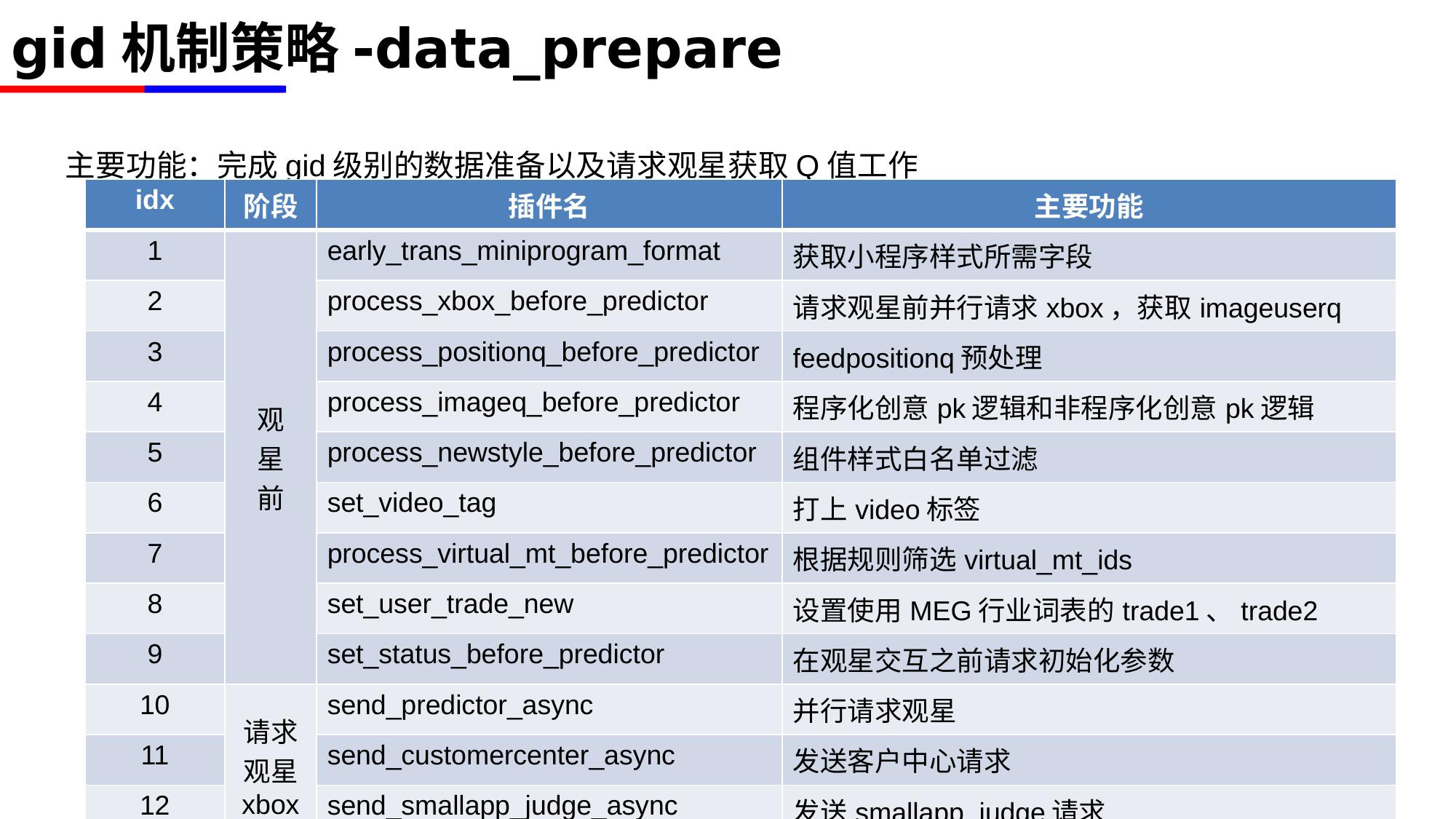

# gid机制策略-data_prepare
主要功能：完成gid级别的数据准备以及请求观星获取Q值工作

| idx | 阶段 | 插件名 | 主要功能 |
| --- | --- | --- | --- |
| 1 | 观 星 前 | early\_trans\_miniprogram\_format | 获取小程序样式所需字段 |
| 2 |  | process\_xbox\_before\_predictor | 请求观星前并行请求xbox，获取imageuserq |
| 3 |  | process\_positionq\_before\_predictor | feedpositionq预处理 |
| 4 |  | process\_imageq\_before\_predictor | 程序化创意pk逻辑和非程序化创意pk逻辑 |
| 5 |  | process\_newstyle\_before\_predictor | 组件样式白名单过滤 |
| 6 |  | set\_video\_tag | 打上video标签 |
| 7 |  | process\_virtual\_mt\_before\_predictor | 根据规则筛选virtual\_mt\_ids |
| 8 |  | set\_user\_trade\_new | 设置使用MEG行业词表的trade1、trade2 |
| 9 |  | set\_status\_before\_predictor | 在观星交互之前请求初始化参数 |
| 10 | 请求观星 xbox 等 | send\_predictor\_async | 并行请求观星 |
| 11 |  | send\_customercenter\_async | 发送客户中心请求 |
| 12 |  | send\_smallapp\_judge\_async | 发送smallapp\_judge请求 |
| 13 |  | interact\_with\_xbox | 与xbox进行交互，请求rigq、imageuserq等 |